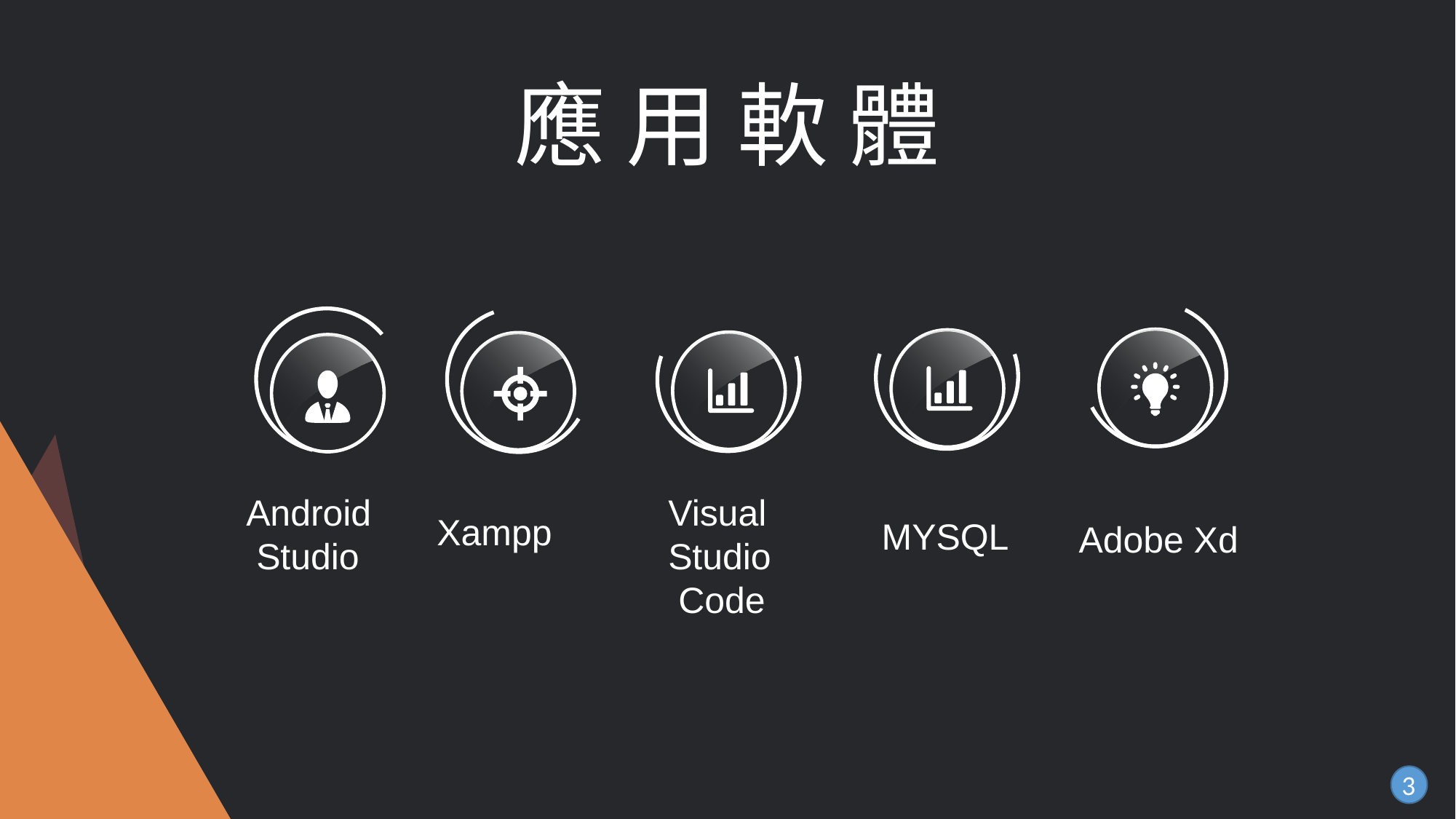

# 應 用 軟 體

Android
 Studio
Visual
Studio
 Code
Xampp
MYSQL
Adobe Xd
3